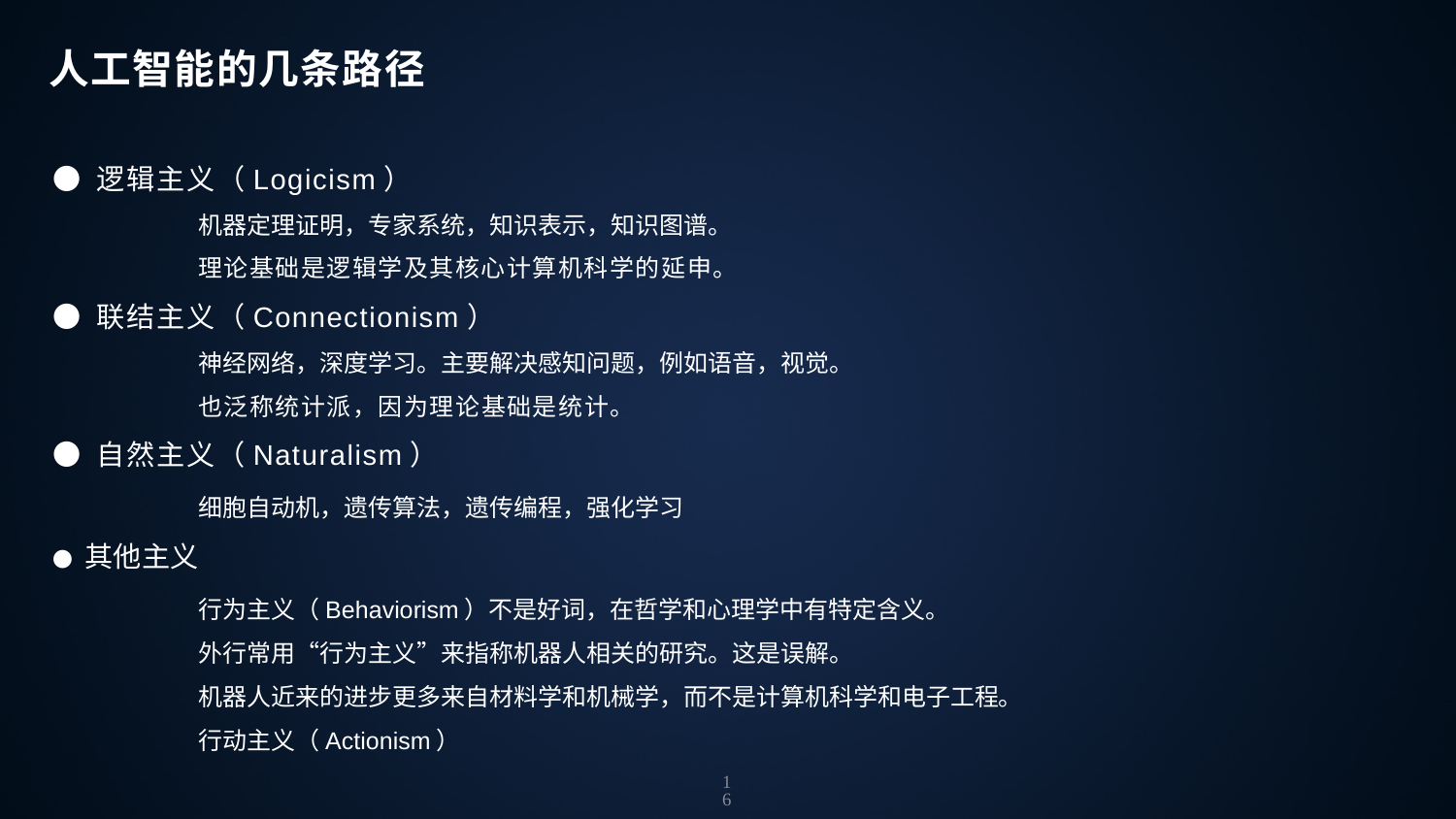

人工智能的几条路径
● 逻辑主义（Logicism）
	机器定理证明，专家系统，知识表示，知识图谱。
	理论基础是逻辑学及其核心计算机科学的延申。
● 联结主义（Connectionism）
	神经网络，深度学习。主要解决感知问题，例如语音，视觉。
	也泛称统计派，因为理论基础是统计。
● 自然主义（Naturalism）
	细胞自动机，遗传算法，遗传编程，强化学习
● 其他主义
	行为主义（Behaviorism）不是好词，在哲学和心理学中有特定含义。
	外行常用“行为主义”来指称机器人相关的研究。这是误解。
	机器人近来的进步更多来自材料学和机械学，而不是计算机科学和电子工程。
	行动主义（Actionism）
16